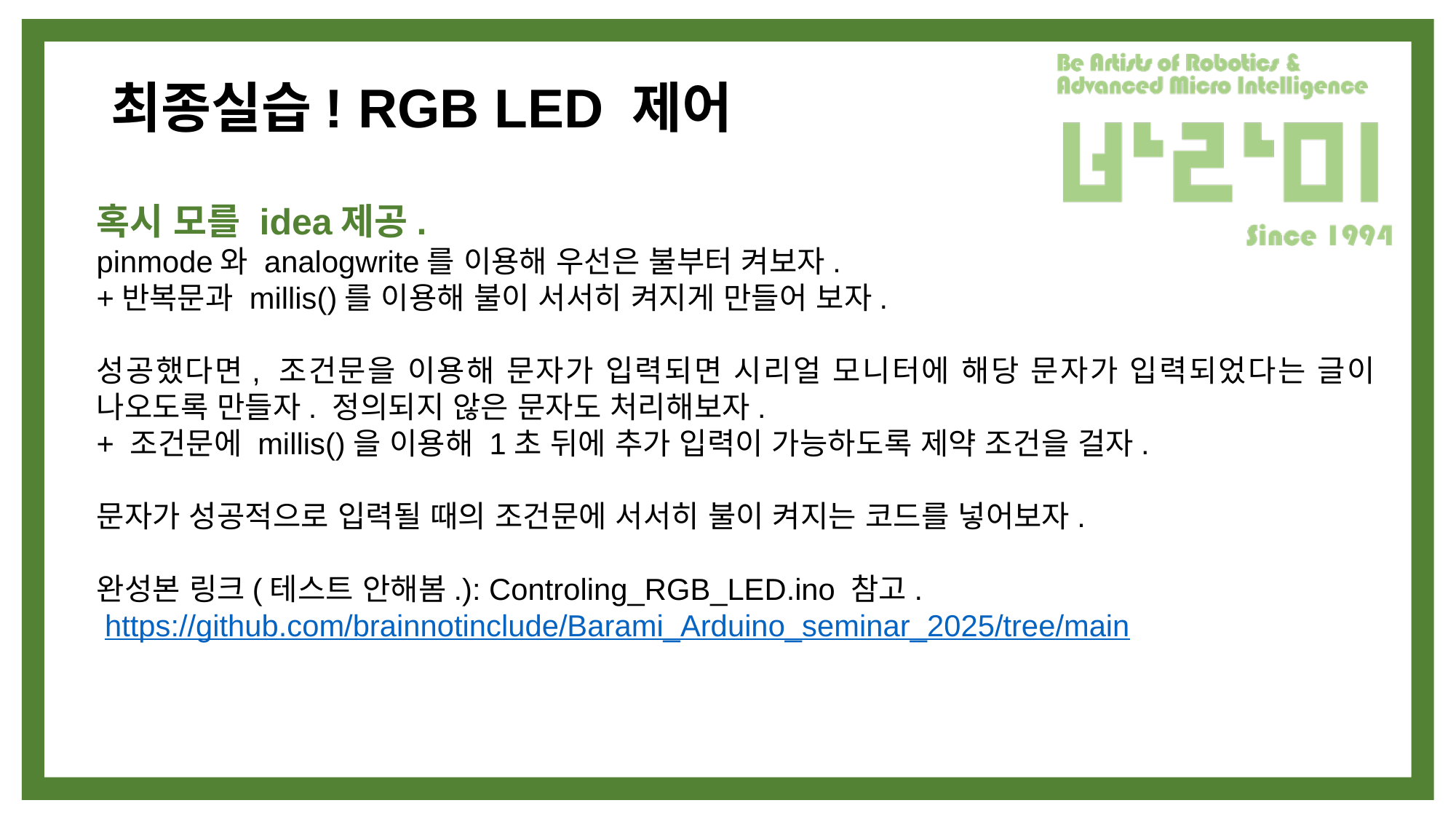

# 최종실습! RGB LED 제어
혹시 모를 idea제공.
pinmode와 analogwrite를 이용해 우선은 불부터 켜보자.
+반복문과 millis()를 이용해 불이 서서히 켜지게 만들어 보자.

성공했다면, 조건문을 이용해 문자가 입력되면 시리얼 모니터에 해당 문자가 입력되었다는 글이 나오도록 만들자. 정의되지 않은 문자도 처리해보자.
+ 조건문에 millis()을 이용해 1초 뒤에 추가 입력이 가능하도록 제약 조건을 걸자.

문자가 성공적으로 입력될 때의 조건문에 서서히 불이 켜지는 코드를 넣어보자.

완성본 링크(테스트 안해봄.): Controling_RGB_LED.ino 참고.
 https://github.com/brainnotinclude/Barami_Arduino_seminar_2025/tree/main